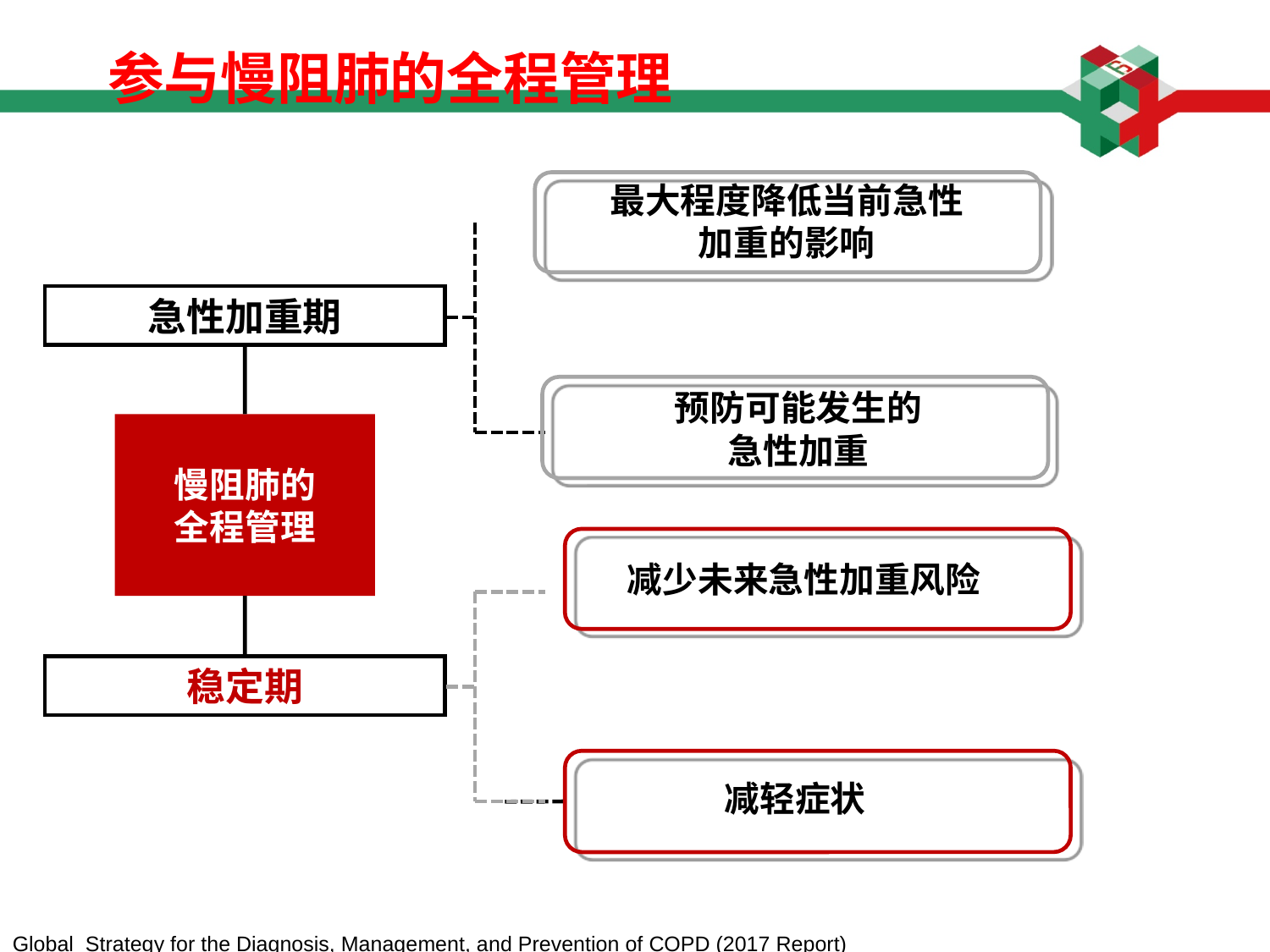

# 参与慢阻肺的全程管理

减少未来急性加重风险
最大程度降低当前急性加重的影响

急性加重期
提高运动耐力

减轻症状
预防可能发生的
急性加重

慢阻肺的
全程管理
稳定期
Global  Strategy for the Diagnosis, Management, and Prevention of COPD (2017 Report)